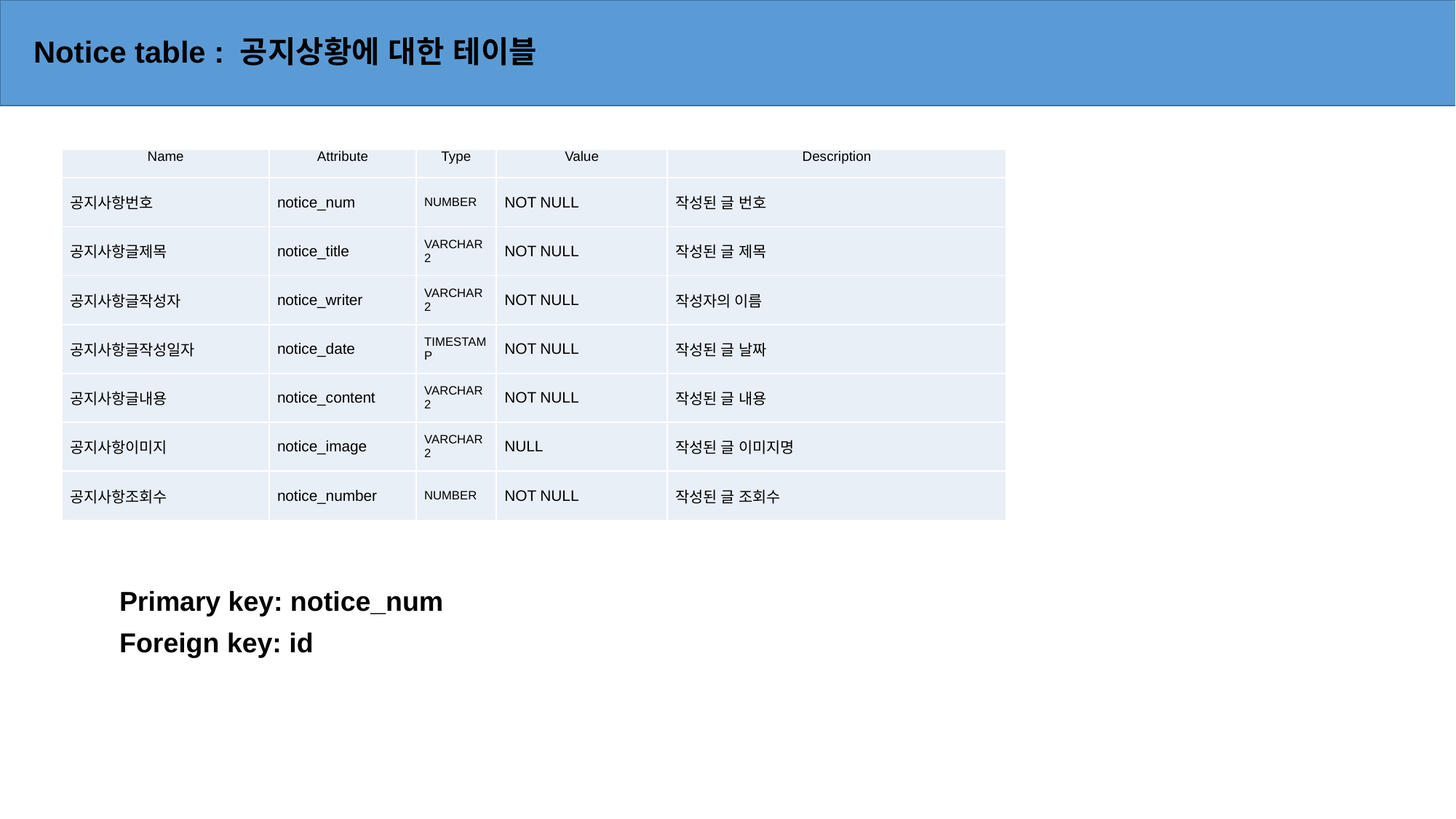

# Notice table : 공지상황에 대한 테이블
| Name | Attribute | Type | Value | Description |
| --- | --- | --- | --- | --- |
| 공지사항번호 | notice\_num | NUMBER | NOT NULL | 작성된 글 번호 |
| 공지사항글제목 | notice\_title | VARCHAR2 | NOT NULL | 작성된 글 제목 |
| 공지사항글작성자 | notice\_writer | VARCHAR2 | NOT NULL | 작성자의 이름 |
| 공지사항글작성일자 | notice\_date | TIMESTAMP | NOT NULL | 작성된 글 날짜 |
| 공지사항글내용 | notice\_content | VARCHAR2 | NOT NULL | 작성된 글 내용 |
| 공지사항이미지 | notice\_image | VARCHAR2 | NULL | 작성된 글 이미지명 |
| 공지사항조회수 | notice\_number | NUMBER | NOT NULL | 작성된 글 조회수 |
Primary key: notice_num
Foreign key: id